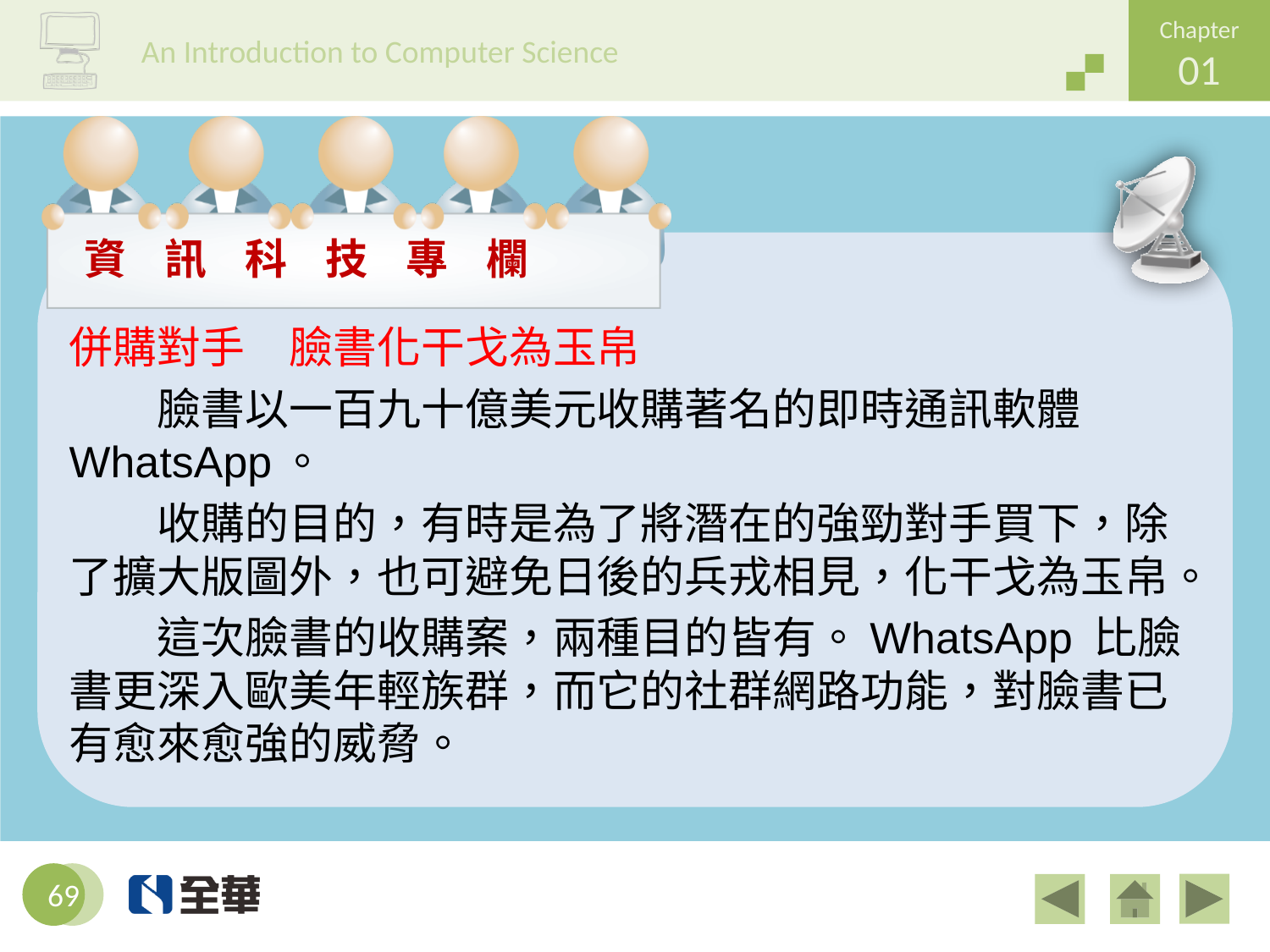

併購對手　臉書化干戈為玉帛
　　臉書以一百九十億美元收購著名的即時通訊軟體WhatsApp。
　　收購的目的，有時是為了將潛在的強勁對手買下，除了擴大版圖外，也可避免日後的兵戎相見，化干戈為玉帛。
　　這次臉書的收購案，兩種目的皆有。WhatsApp 比臉書更深入歐美年輕族群，而它的社群網路功能，對臉書已有愈來愈強的威脅。